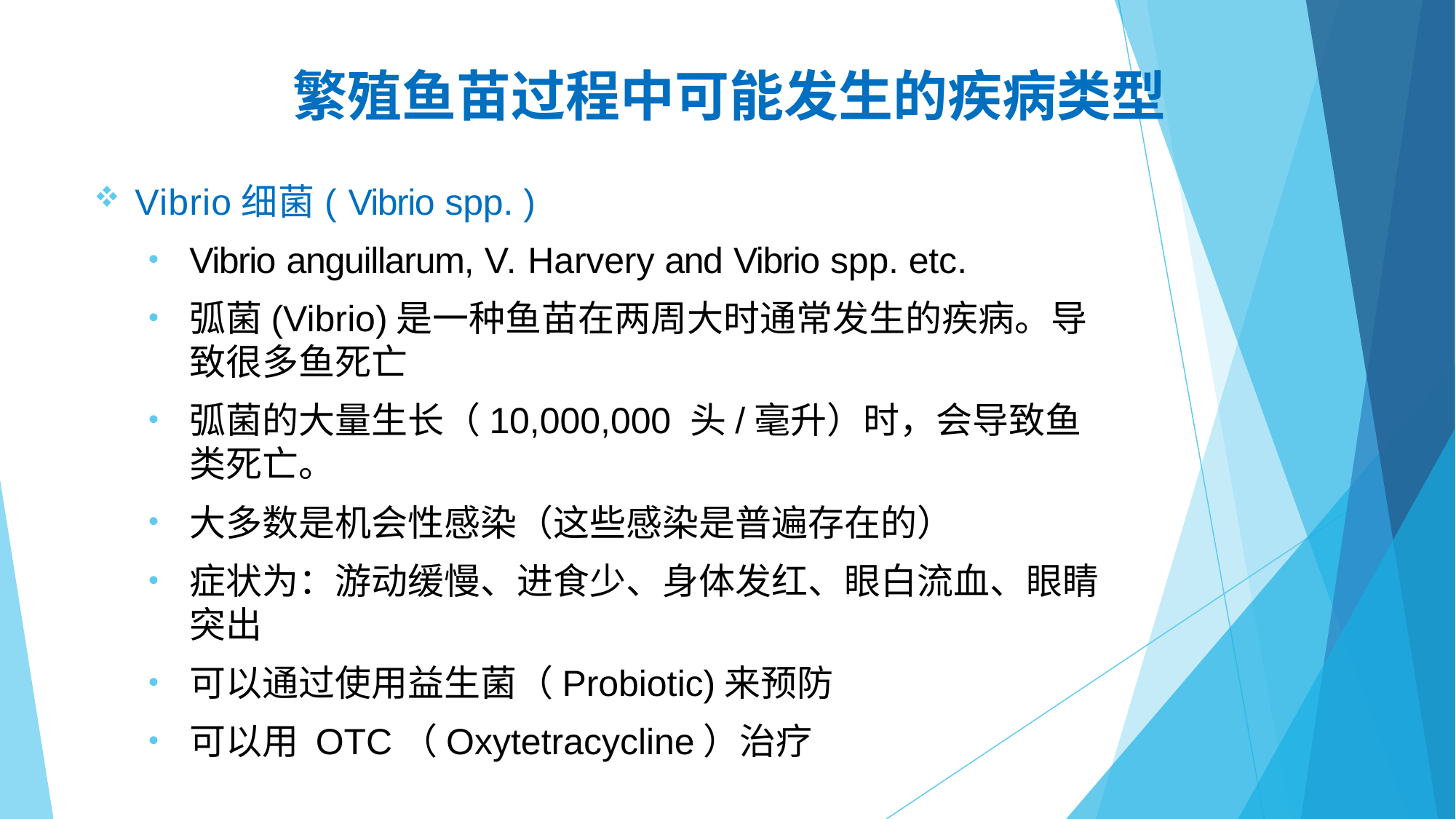

# 繁殖鱼苗过程中可能发生的疾病类型
Vibrio细菌( Vibrio spp. )
Vibrio anguillarum, V. Harvery and Vibrio spp. etc.
弧菌(Vibrio)是一种鱼苗在两周大时通常发生的疾病。导致很多鱼死亡
弧菌的大量生长（10,000,000 头/毫升）时，会导致鱼类死亡。
大多数是机会性感染（这些感染是普遍存在的）
症状为：游动缓慢、进食少、身体发红、眼白流血、眼睛突出
可以通过使用益生菌（Probiotic)来预防
可以用 OTC（Oxytetracycline）治疗